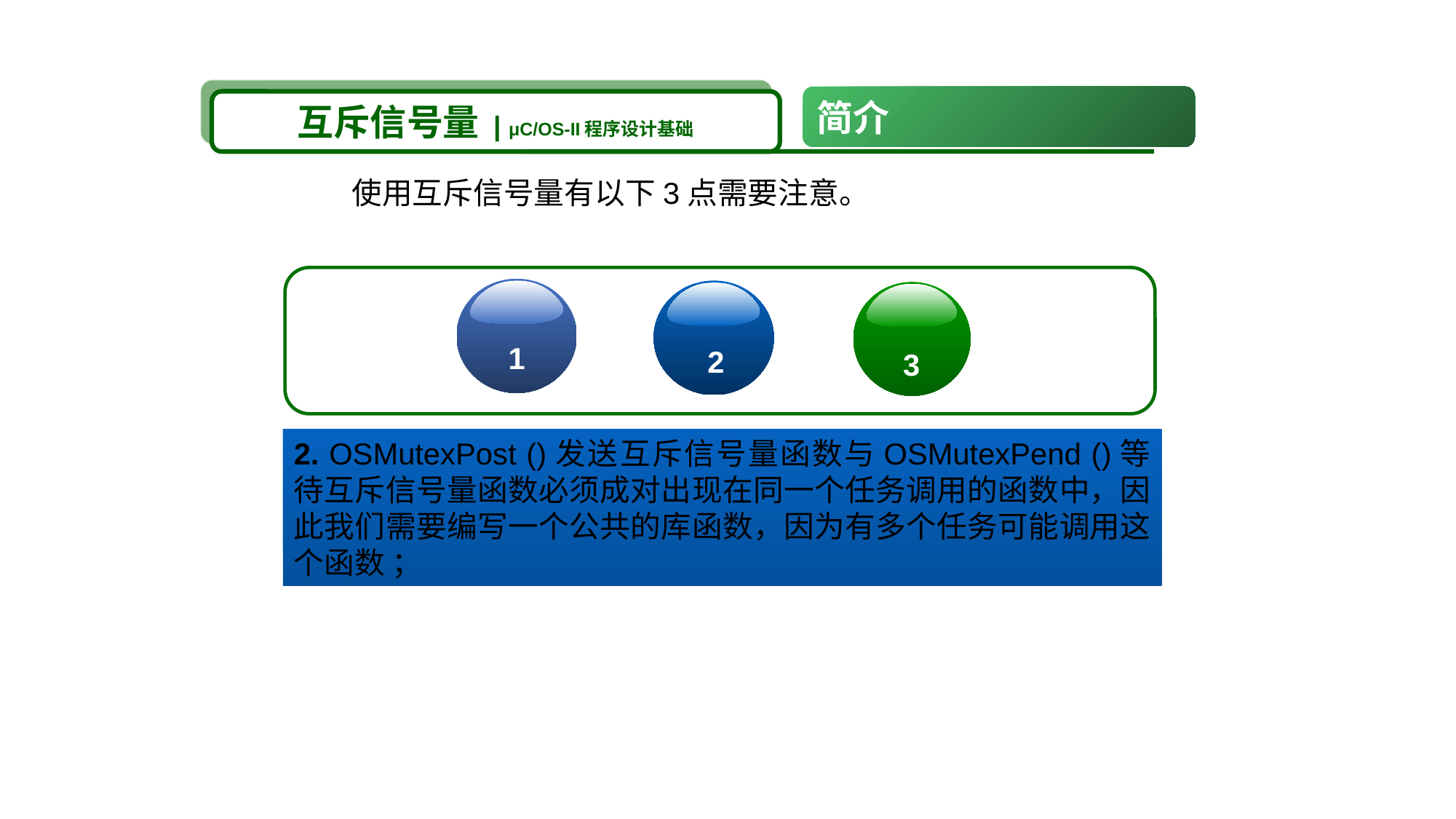

简介
互斥信号量 | μC/OS-II程序设计基础

      使用互斥信号量有以下3点需要注意。

1

2

3
2. OSMutexPost ()发送互斥信号量函数与OSMutexPend ()等待互斥信号量函数必须成对出现在同一个任务调用的函数中，因此我们需要编写一个公共的库函数，因为有多个任务可能调用这个函数 ；
1.在嵌入式系统中，经常使用互斥信号量访问共享资源来实现资源同步。而用来实现资源同步的互斥信号量在创建时初始化，这是由OSMutexCreate ()函数来实现的；
3. 信号量最好在系统初始化的时候创建，不要在系统运行的过程中动态地创建和删除。在确保成功地创建信号量之后，才可对信号量进行接收和发送操作。